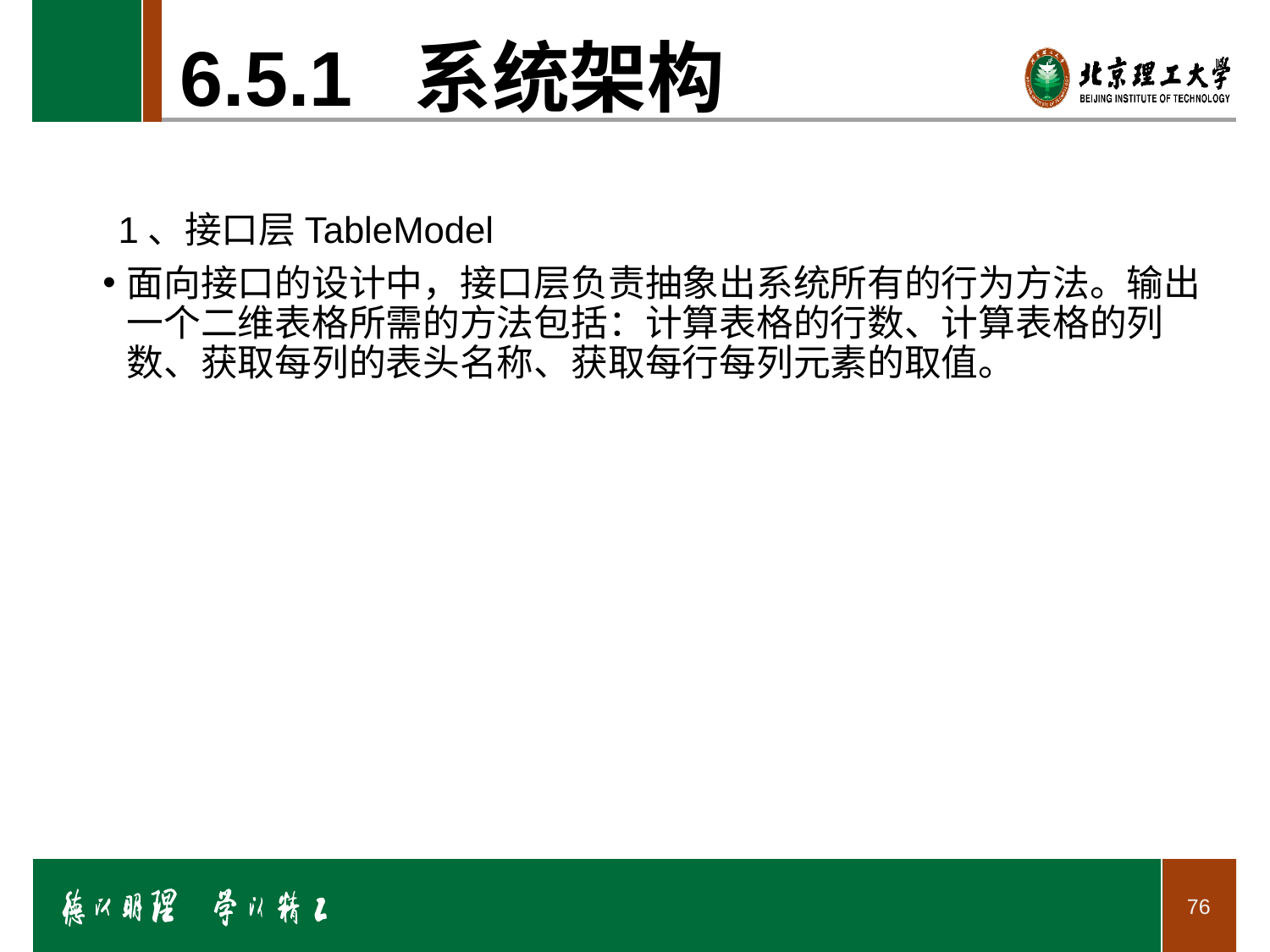

# 6.5.1  系统架构
1、接口层TableModel
面向接口的设计中，接口层负责抽象出系统所有的行为方法。输出一个二维表格所需的方法包括：计算表格的行数、计算表格的列数、获取每列的表头名称、获取每行每列元素的取值。